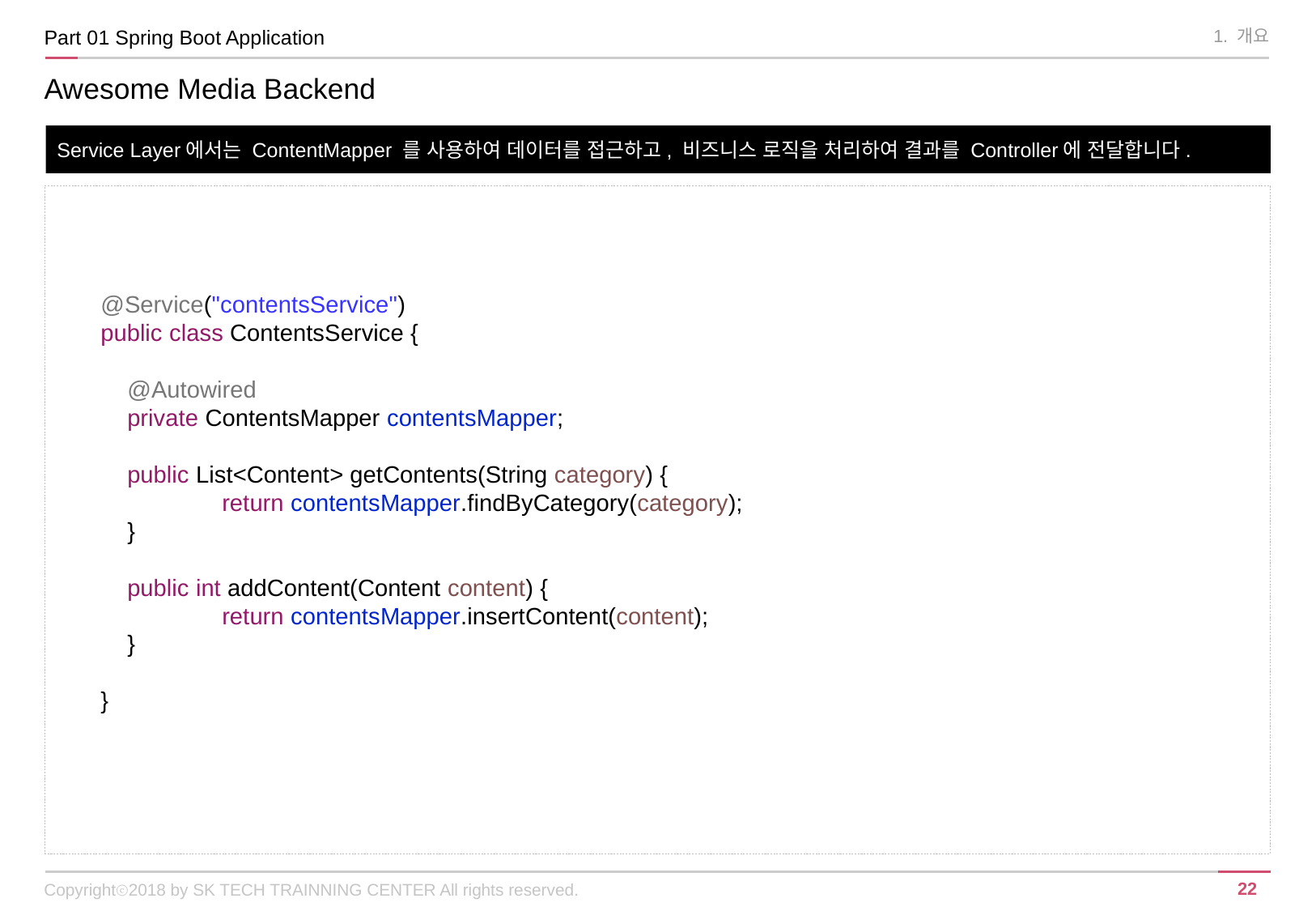

Part 01 Spring Boot Application
1. 개요
Awesome Media Backend
Service Layer에서는 ContentMapper 를 사용하여 데이터를 접근하고, 비즈니스 로직을 처리하여 결과를 Controller에 전달합니다.
@Service("contentsService")
public class ContentsService {

    @Autowired
    private ContentsMapper contentsMapper;

    public List<Content> getContents(String category) {
	return contentsMapper.findByCategory(category);
    }

    public int addContent(Content content) {
	return contentsMapper.insertContent(content);
    }

}
Copyrightⓒ2018 by SK TECH TRAINNING CENTER All rights reserved.